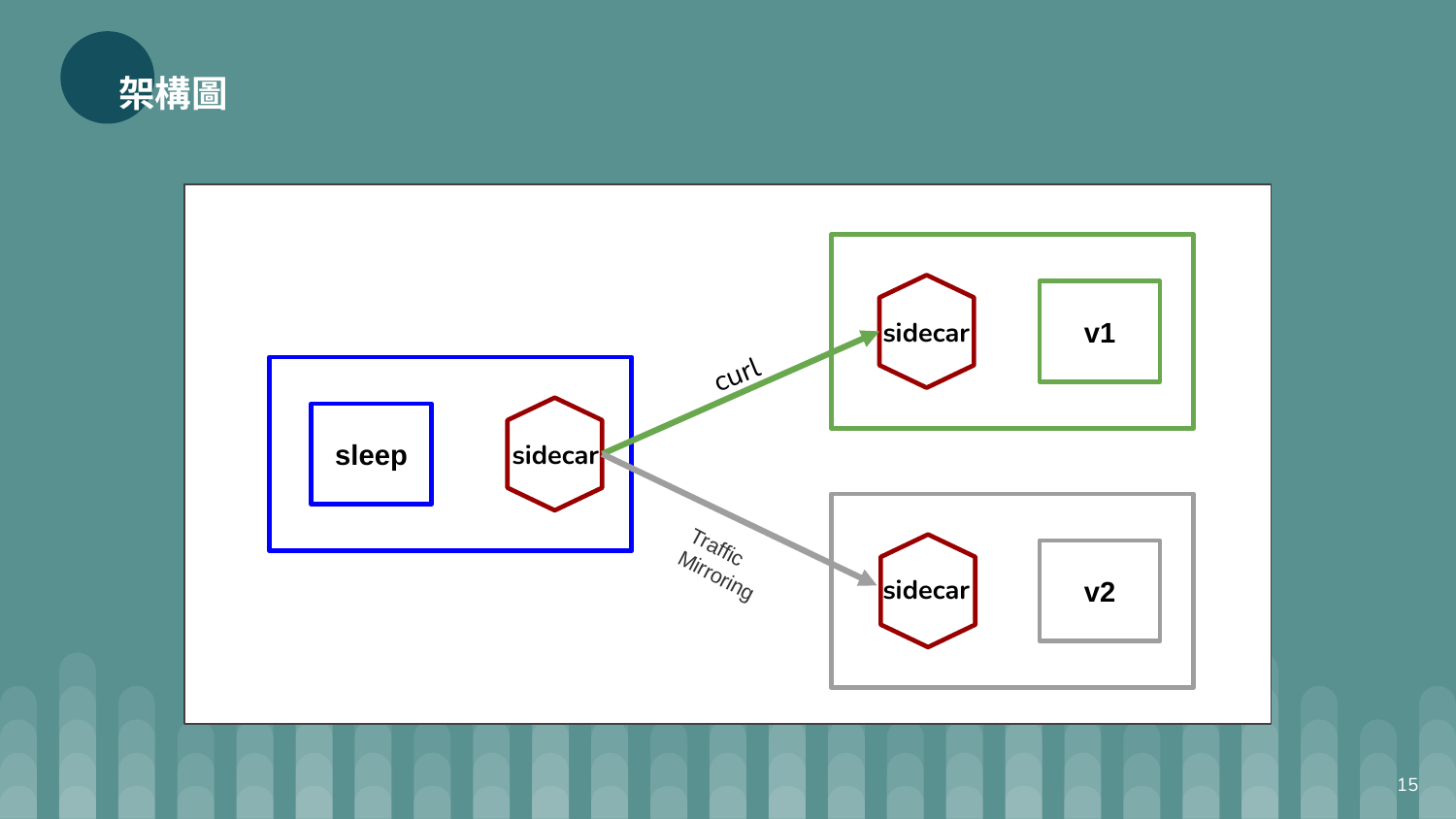

# 架構圖

v1

curl

sleep

Traffic Mirroring
v2

sidecar
sidecar
sidecar
15